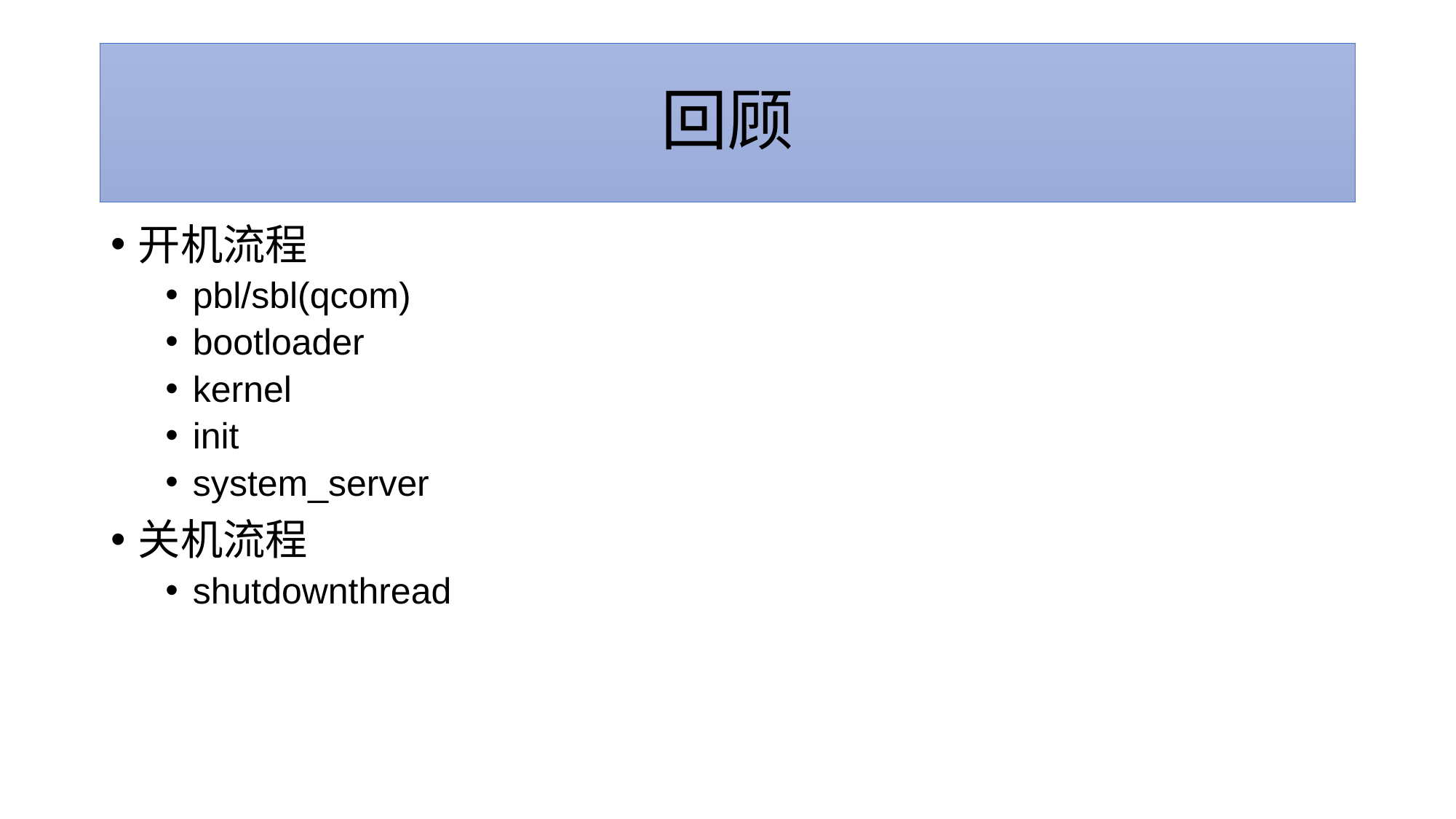

# 回顾
开机流程
pbl/sbl(qcom)
bootloader
kernel
init
system_server
关机流程
shutdownthread